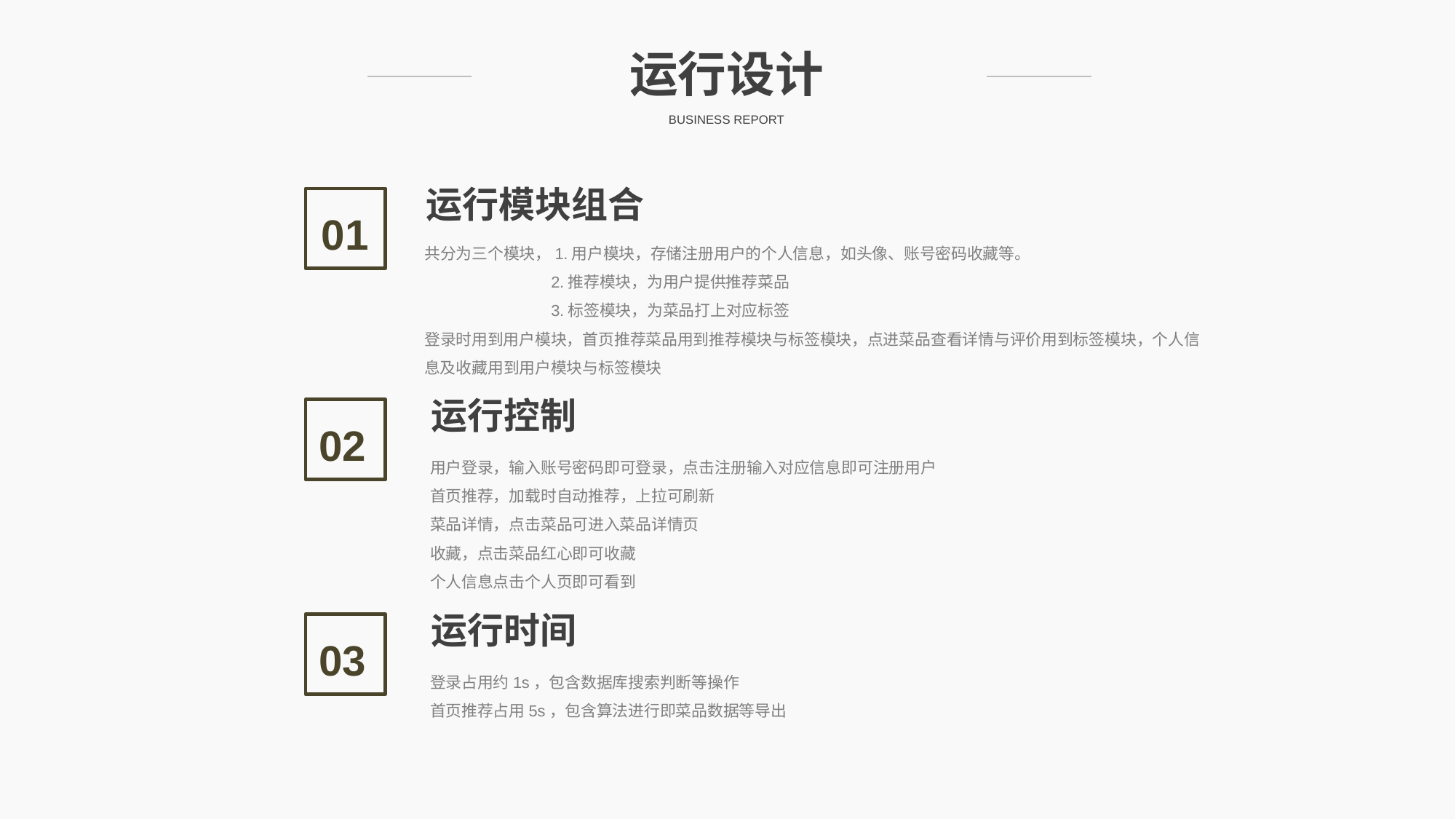

运行设计
BUSINESS REPORT
运行模块组合

01
共分为三个模块，1.用户模块，存储注册用户的个人信息，如头像、账号密码收藏等。
	    2.推荐模块，为用户提供推荐菜品
	    3.标签模块，为菜品打上对应标签
登录时用到用户模块，首页推荐菜品用到推荐模块与标签模块，点进菜品查看详情与评价用到标签模块，个人信息及收藏用到用户模块与标签模块
运行控制

02
用户登录，输入账号密码即可登录，点击注册输入对应信息即可注册用户
首页推荐，加载时自动推荐，上拉可刷新
菜品详情，点击菜品可进入菜品详情页
收藏，点击菜品红心即可收藏
个人信息点击个人页即可看到
运行时间

03
登录占用约1s，包含数据库搜索判断等操作
首页推荐占用5s，包含算法进行即菜品数据等导出